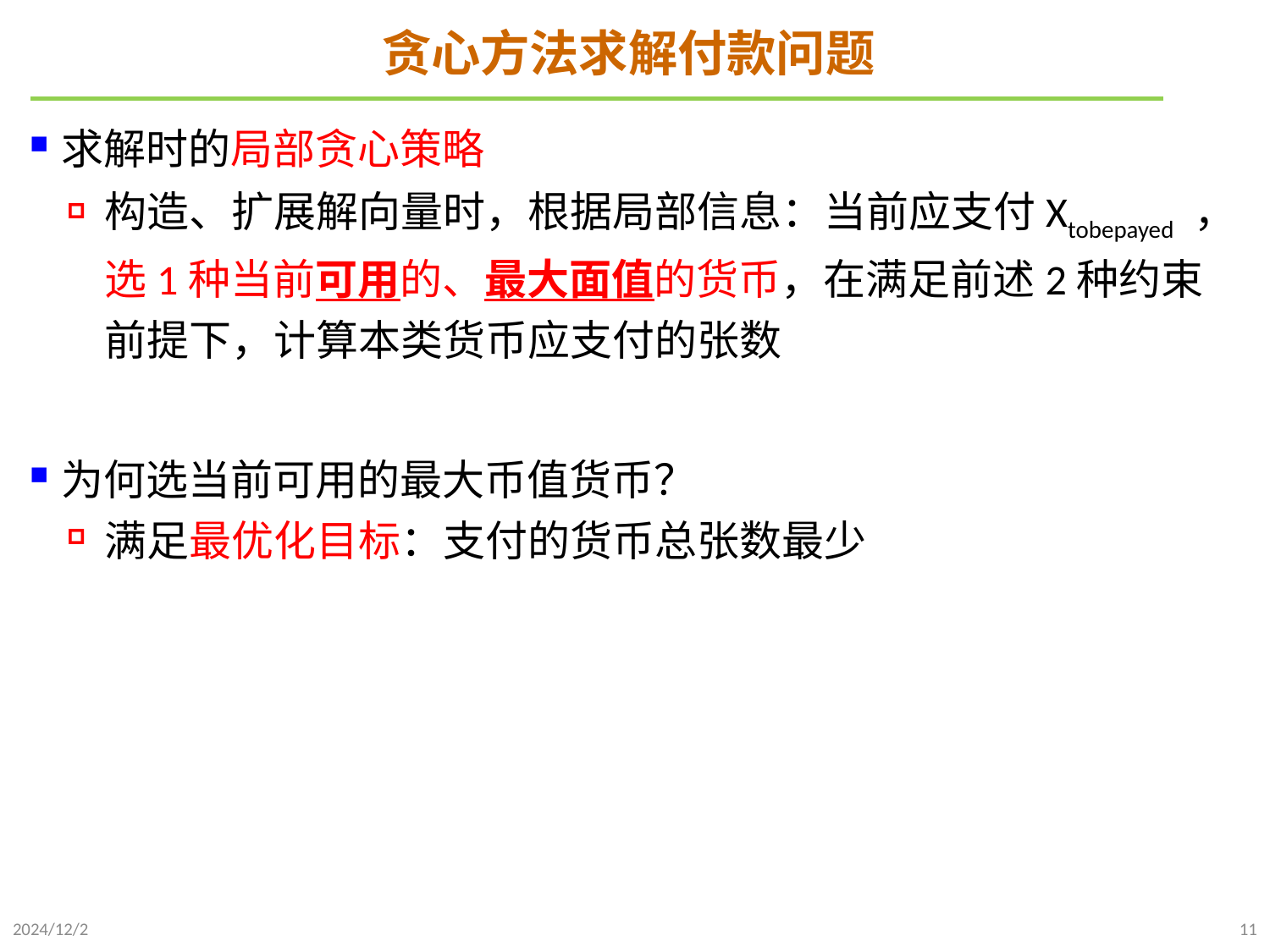

# 贪心方法求解付款问题
求解时的局部贪心策略
构造、扩展解向量时，根据局部信息：当前应支付Xtobepayed ，选1种当前可用的、最大面值的货币，在满足前述2种约束前提下，计算本类货币应支付的张数

为何选当前可用的最大币值货币？
满足最优化目标：支付的货币总张数最少

2024/12/2
11